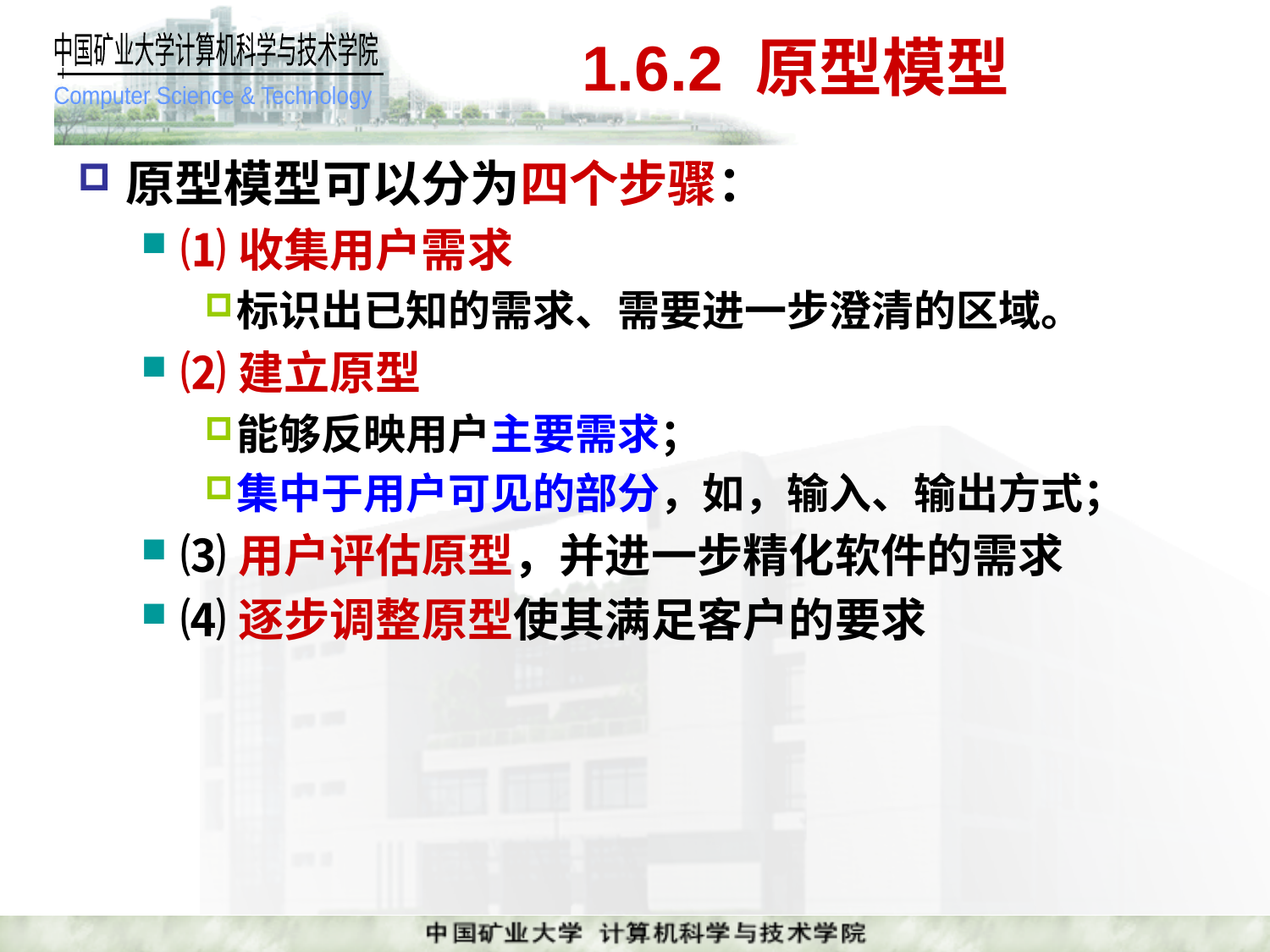

# 1.6.2 原型模型
原型模型可以分为四个步骤：
⑴收集用户需求
标识出已知的需求、需要进一步澄清的区域。
⑵建立原型
能够反映用户主要需求；
集中于用户可见的部分，如，输入、输出方式；
⑶用户评估原型，并进一步精化软件的需求
⑷逐步调整原型使其满足客户的要求
97